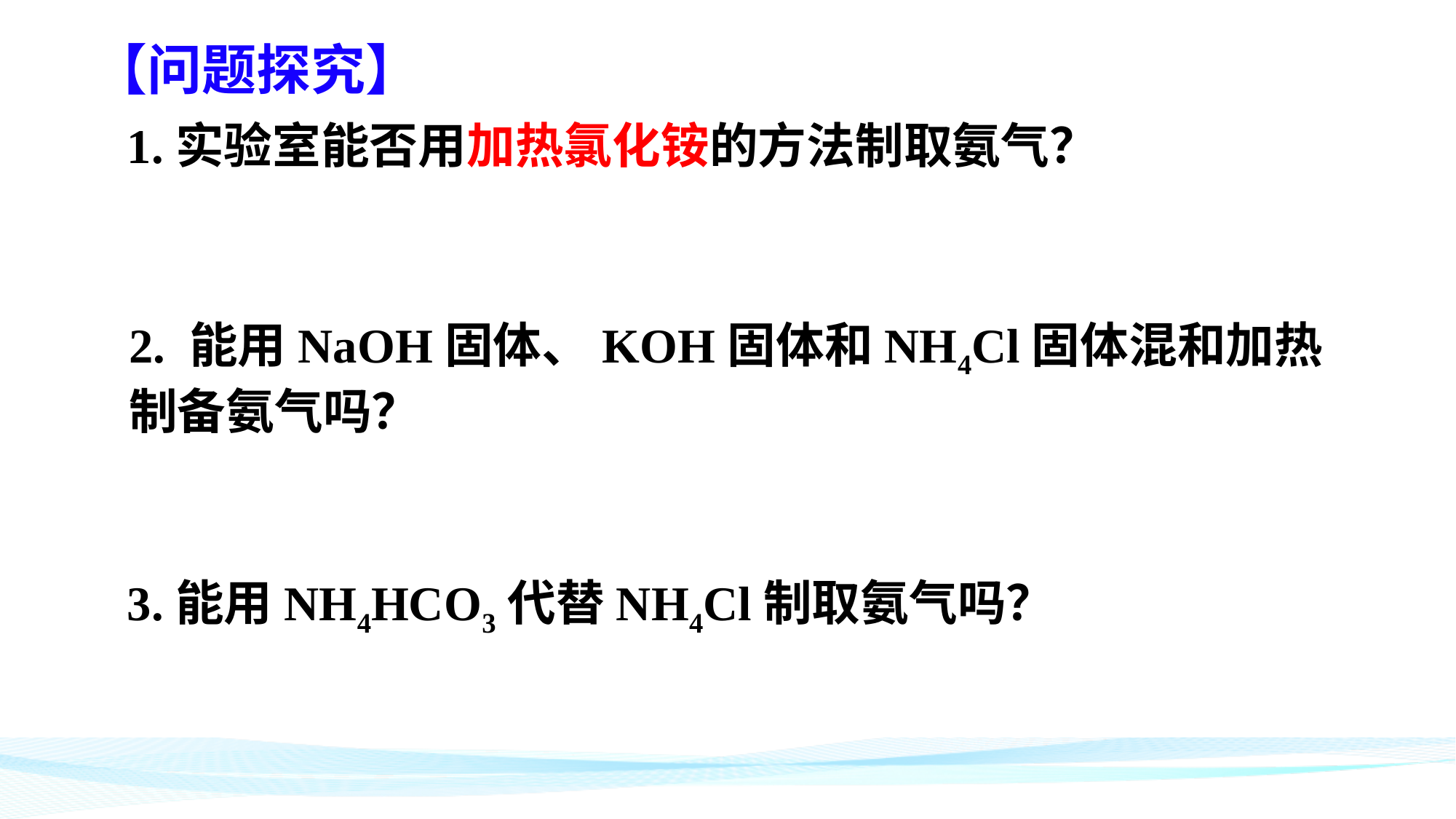

【问题探究】
1.实验室能否用加热氯化铵的方法制取氨气？
2. 能用NaOH固体、KOH固体和NH4Cl固体混和加热制备氨气吗？
3.能用NH4HCO3代替NH4Cl制取氨气吗？